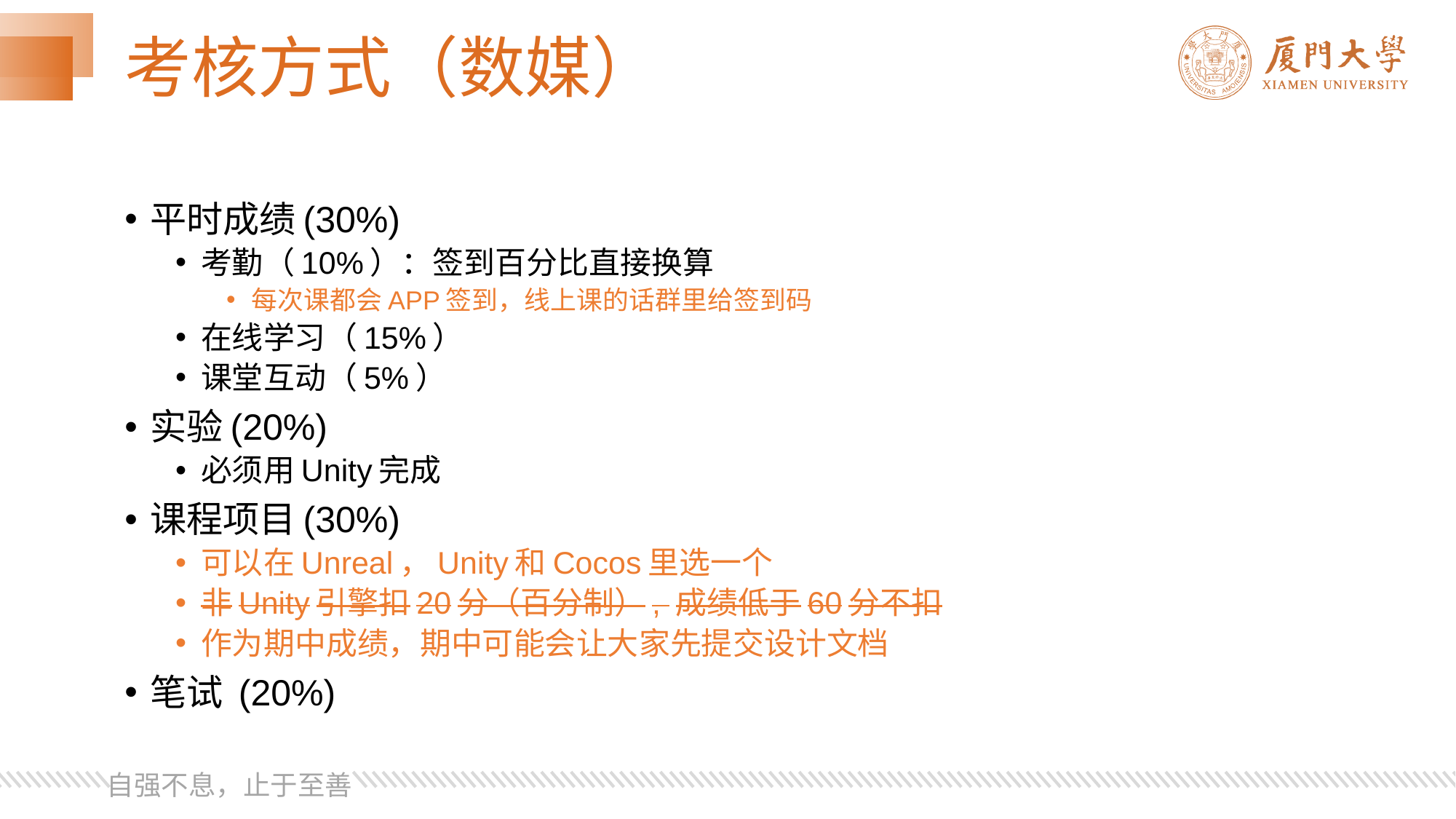

# 考核方式（数媒）
平时成绩(30%)
考勤（10%）：签到百分比直接换算
每次课都会APP签到，线上课的话群里给签到码
在线学习（15%）
课堂互动（5%）
实验(20%)
必须用Unity完成
课程项目(30%)
可以在Unreal，Unity和Cocos里选一个
非Unity引擎扣20分（百分制）, 成绩低于60分不扣
作为期中成绩，期中可能会让大家先提交设计文档
笔试 (20%)